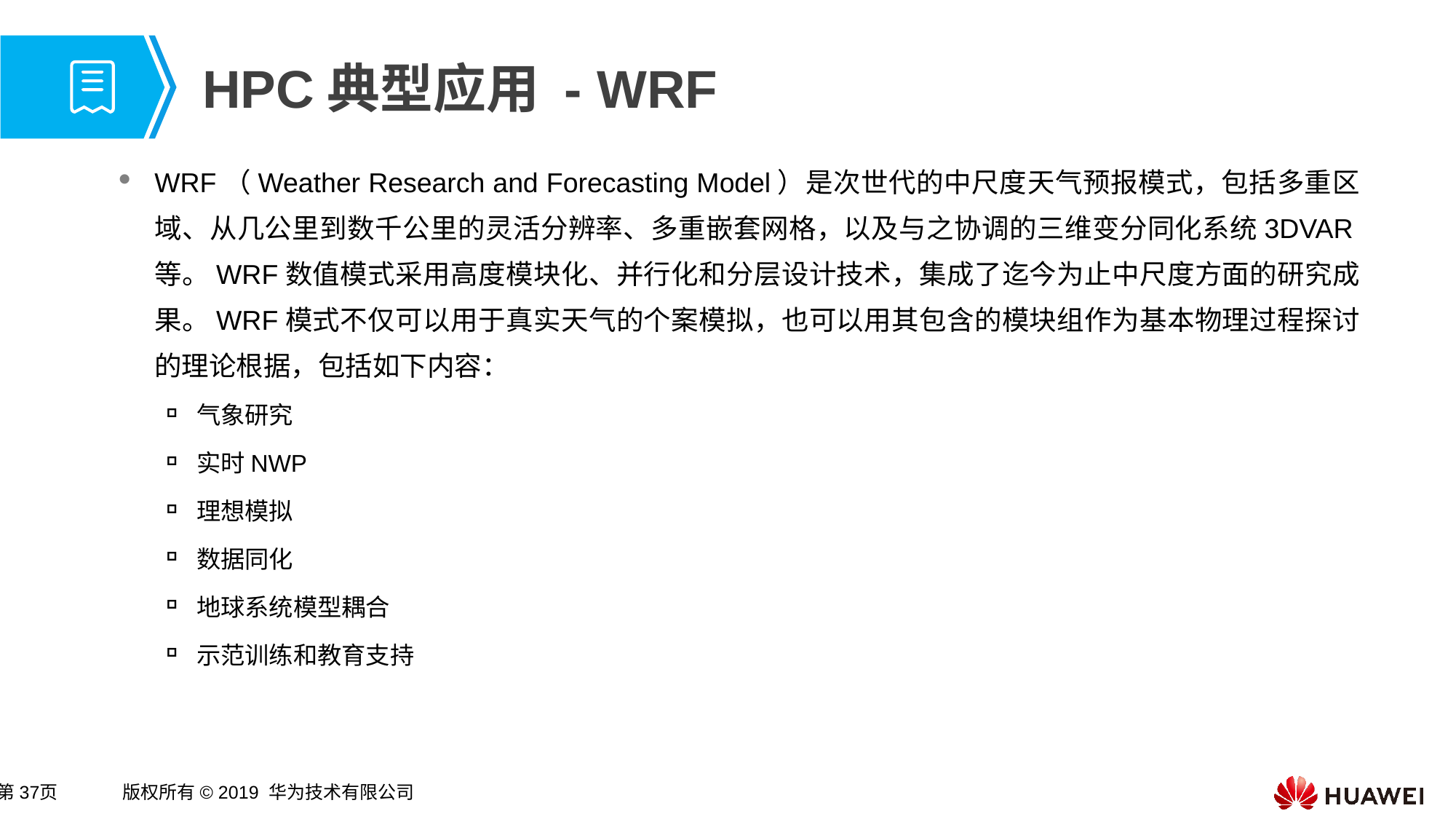

# HPC典型应用 - WRF
WRF（Weather Research and Forecasting Model）是次世代的中尺度天气预报模式，包括多重区域、从几公里到数千公里的灵活分辨率、多重嵌套网格，以及与之协调的三维变分同化系统3DVAR等。WRF数值模式采用高度模块化、并行化和分层设计技术，集成了迄今为止中尺度方面的研究成果。WRF模式不仅可以用于真实天气的个案模拟，也可以用其包含的模块组作为基本物理过程探讨的理论根据，包括如下内容：
气象研究
实时NWP
理想模拟
数据同化
地球系统模型耦合
示范训练和教育支持